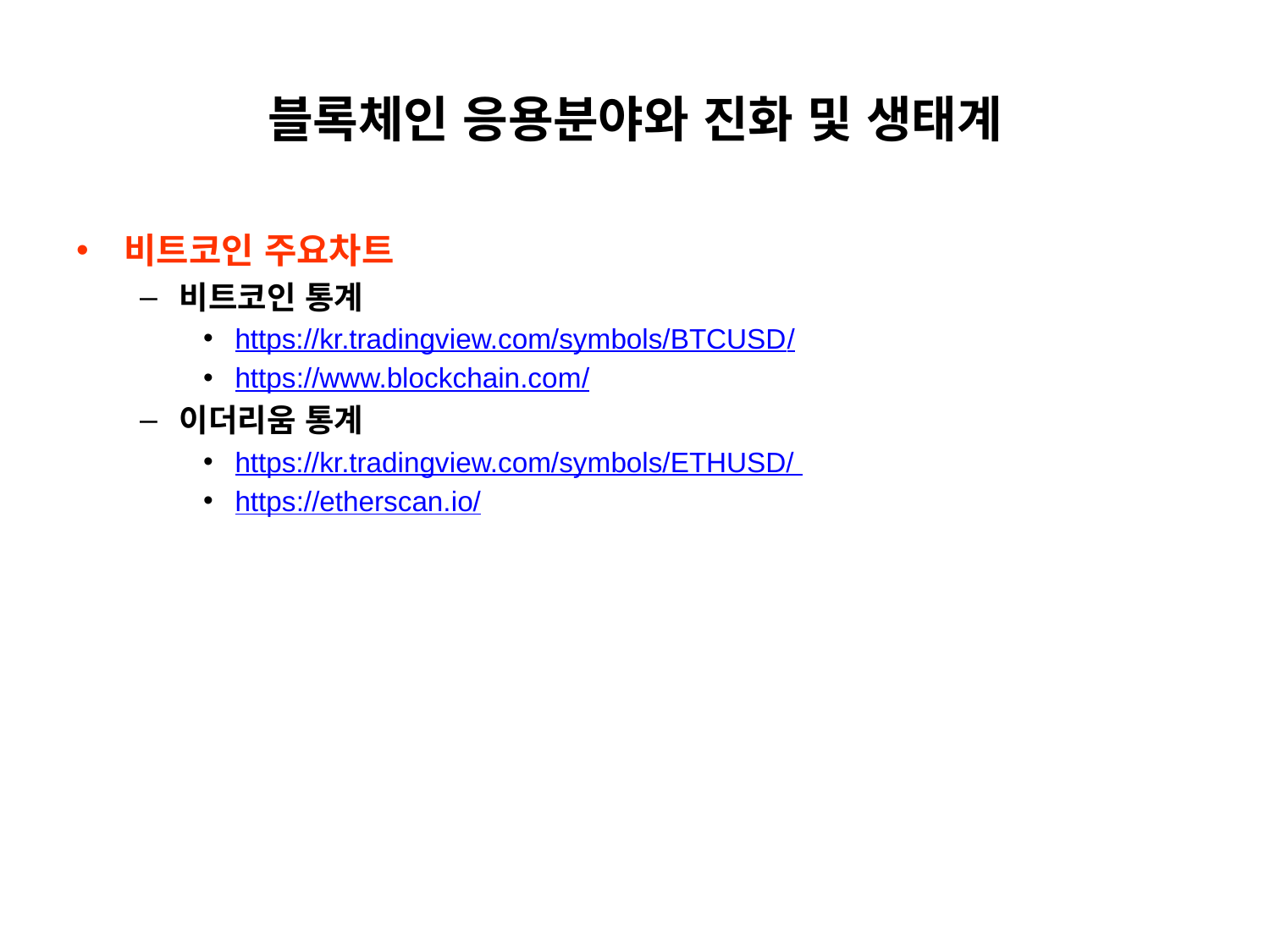

# 블록체인 응용분야와 진화 및 생태계
비트코인 주요차트
비트코인 통계
https://kr.tradingview.com/symbols/BTCUSD/
https://www.blockchain.com/
이더리움 통계
https://kr.tradingview.com/symbols/ETHUSD/
https://etherscan.io/